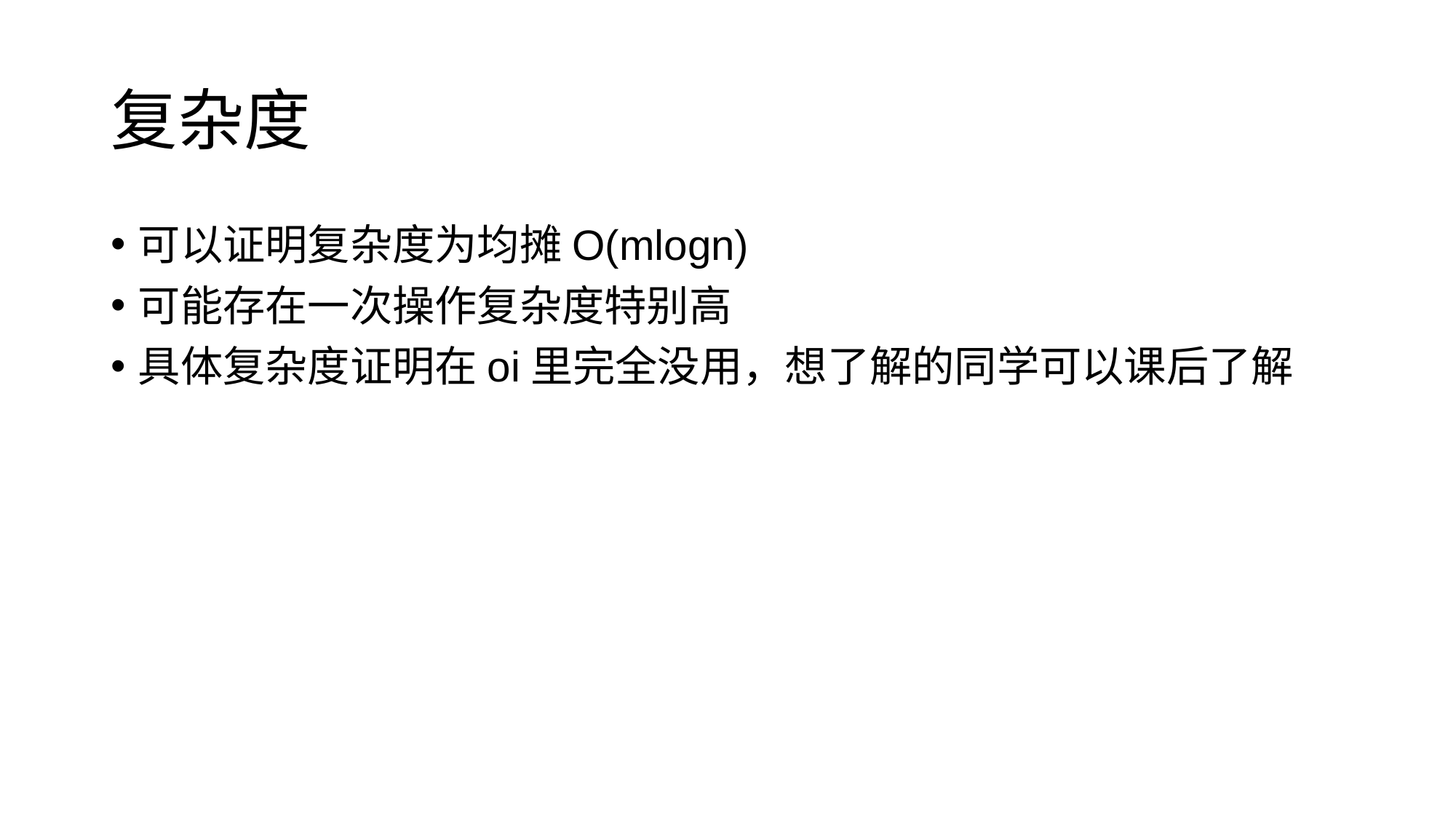

# 复杂度
可以证明复杂度为均摊O(mlogn)
可能存在一次操作复杂度特别高
具体复杂度证明在oi里完全没用，想了解的同学可以课后了解